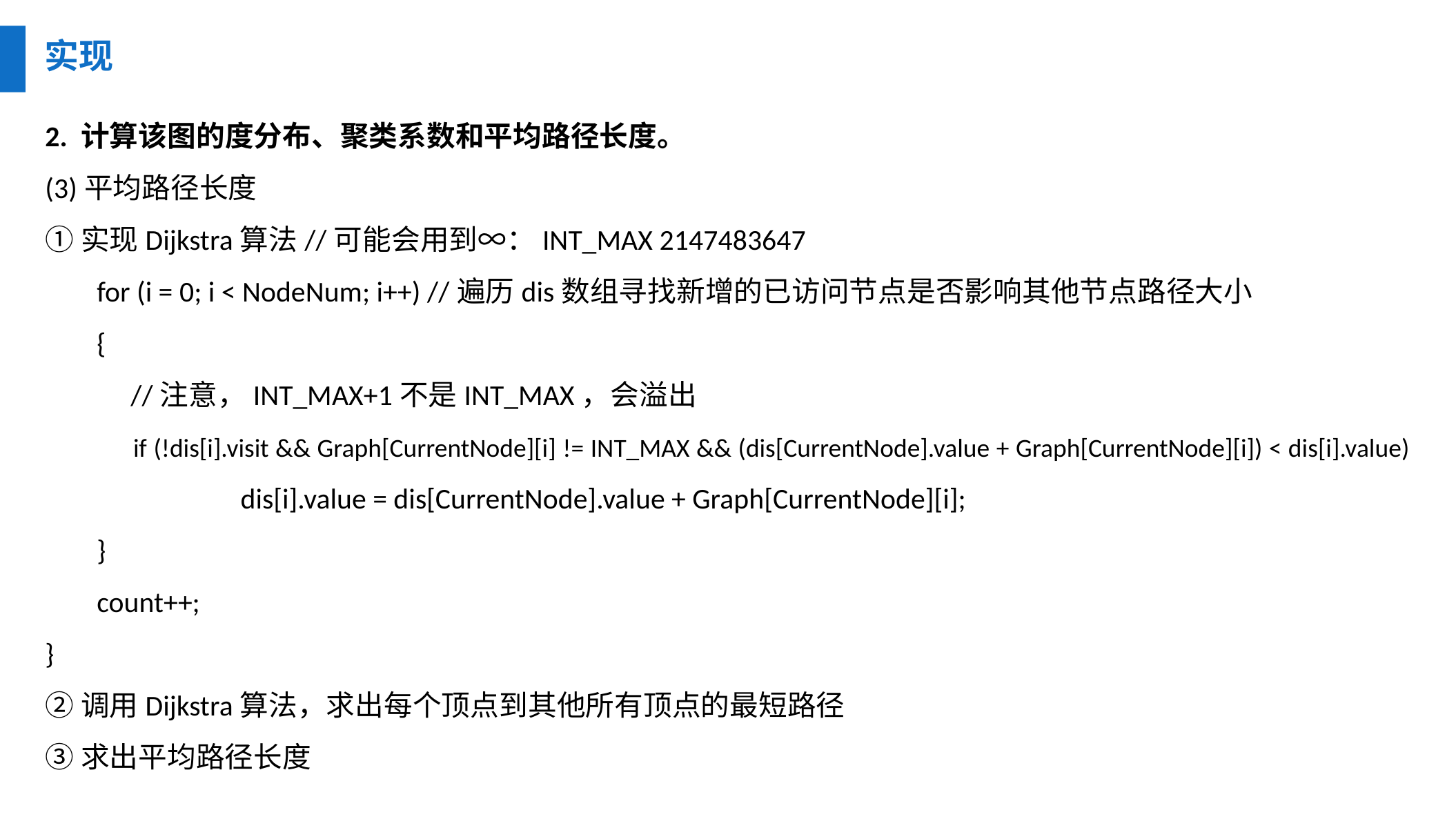

实现
2. 计算该图的度分布、聚类系数和平均路径长度。
(3)平均路径长度
①实现Dijkstra算法//可能会用到∞：INT_MAX 2147483647
for (i = 0; i < NodeNum; i++) //遍历dis数组寻找新增的已访问节点是否影响其他节点路径大小
{
	  //注意，INT_MAX+1不是INT_MAX，会溢出
     if (!dis[i].visit && Graph[CurrentNode][i] != INT_MAX && (dis[CurrentNode].value + Graph[CurrentNode][i]) < dis[i].value) 	   dis[i].value = dis[CurrentNode].value + Graph[CurrentNode][i];
}
count++;
}
②调用Dijkstra算法，求出每个顶点到其他所有顶点的最短路径
③求出平均路径长度